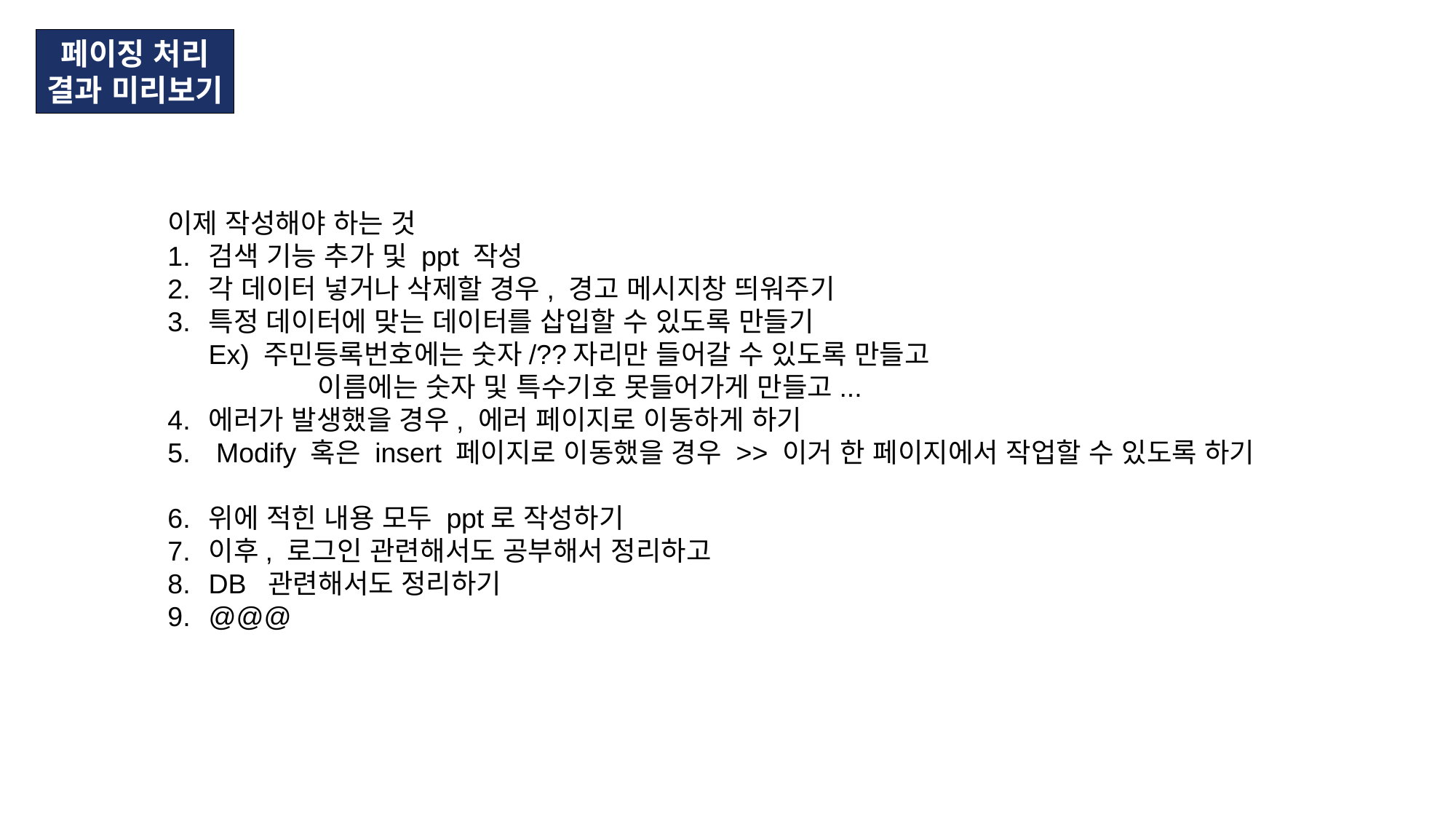

페이징 처리
결과 미리보기
이제 작성해야 하는 것
검색 기능 추가 및 ppt 작성
각 데이터 넣거나 삭제할 경우, 경고 메시지창 띄워주기
특정 데이터에 맞는 데이터를 삽입할 수 있도록 만들기
Ex) 주민등록번호에는 숫자/??자리만 들어갈 수 있도록 만들고
	이름에는 숫자 및 특수기호 못들어가게 만들고...
에러가 발생했을 경우, 에러 페이지로 이동하게 하기
 Modify 혹은 insert 페이지로 이동했을 경우 >> 이거 한 페이지에서 작업할 수 있도록 하기

위에 적힌 내용 모두 ppt로 작성하기
이후, 로그인 관련해서도 공부해서 정리하고
DB  관련해서도 정리하기
@@@